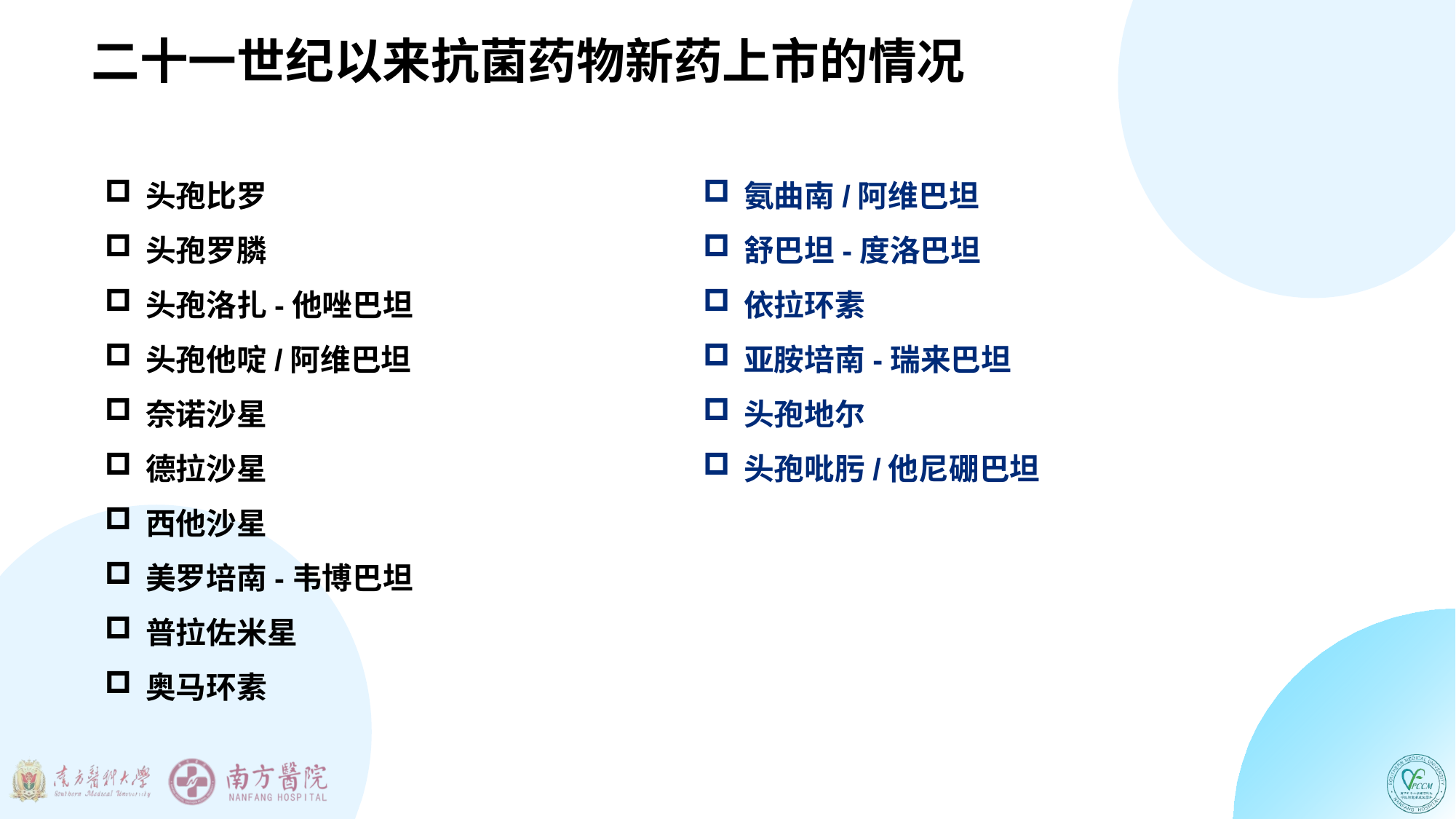

二十一世纪以来抗菌药物新药上市的情况
头孢比罗
头孢罗膦
头孢洛扎-他唑巴坦
头孢他啶/阿维巴坦
奈诺沙星
德拉沙星
西他沙星
美罗培南-韦博巴坦
普拉佐米星
奥马环素
氨曲南/阿维巴坦
舒巴坦-度洛巴坦
依拉环素
亚胺培南-瑞来巴坦
头孢地尔
头孢吡肟/他尼硼巴坦